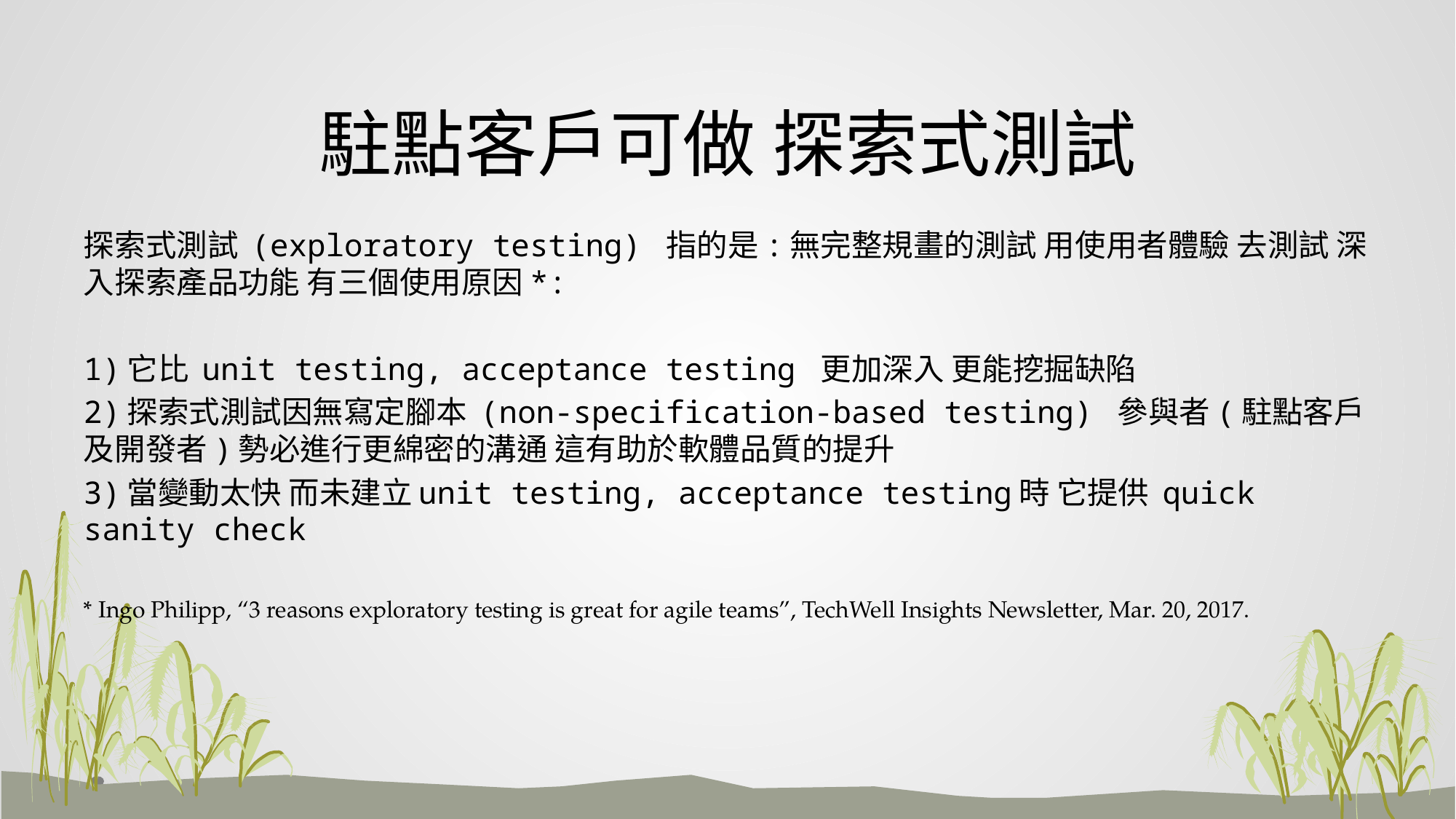

# 駐點客戶可做 探索式測試
探索式測試 (exploratory testing) 指的是:無完整規畫的測試 用使用者體驗 去測試 深入探索產品功能 有三個使用原因*:

1)它比 unit testing, acceptance testing 更加深入 更能挖掘缺陷
2)探索式測試因無寫定腳本 (non-specification-based testing) 參與者(駐點客戶及開發者)勢必進行更綿密的溝通 這有助於軟體品質的提升
3)當變動太快 而未建立unit testing, acceptance testing時 它提供 quick sanity check

* Ingo Philipp, “3 reasons exploratory testing is great for agile teams”, TechWell Insights Newsletter, Mar. 20, 2017.